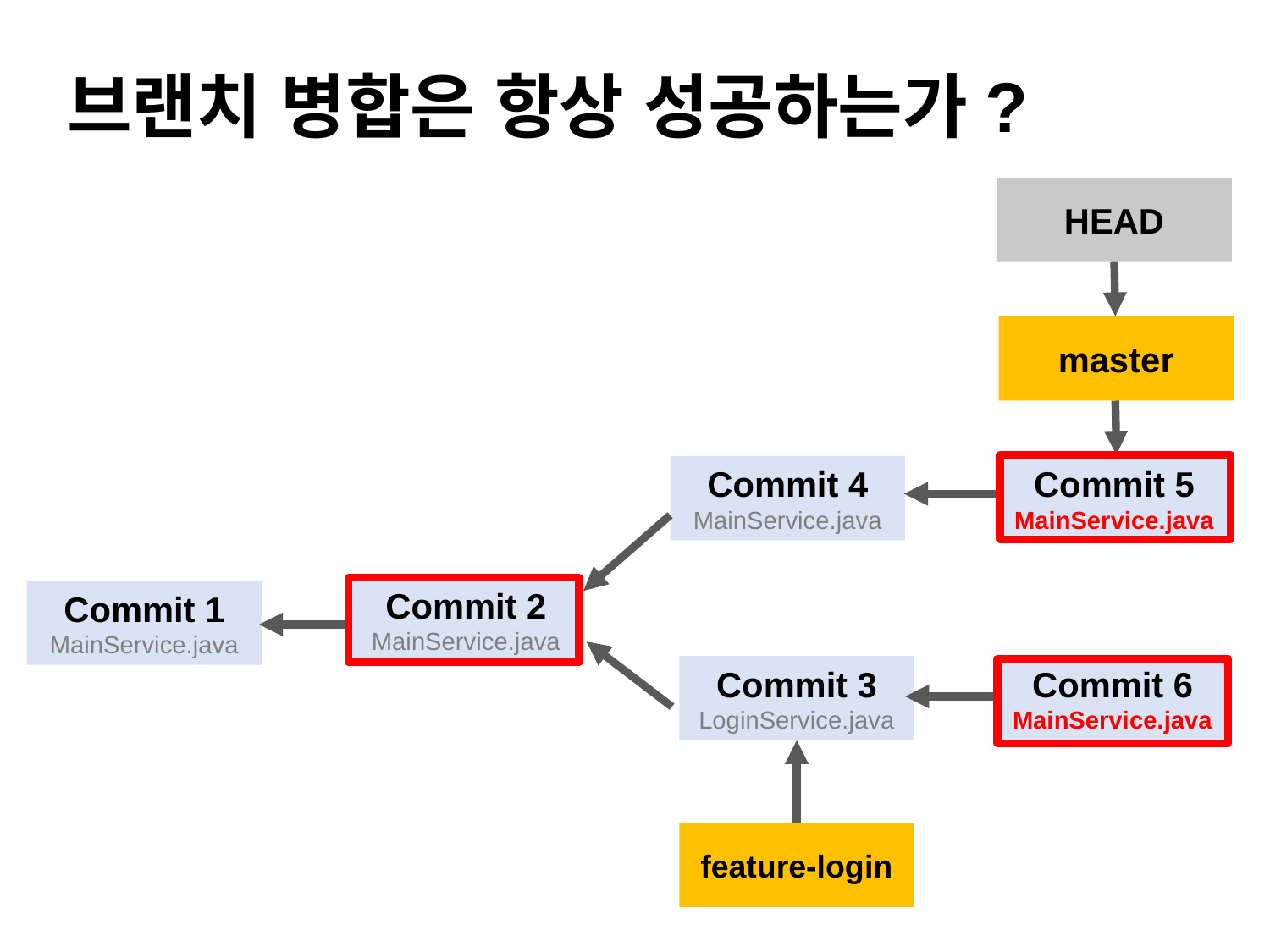

브랜치 병합은 항상 성공하는가?
HEAD
master

Commit 4
MainService.java
Commit 5
MainService.java
Commit 2
MainService.java

Commit 1
MainService.java
Commit 3
LoginService.java
Commit 6
MainService.java

feature-login